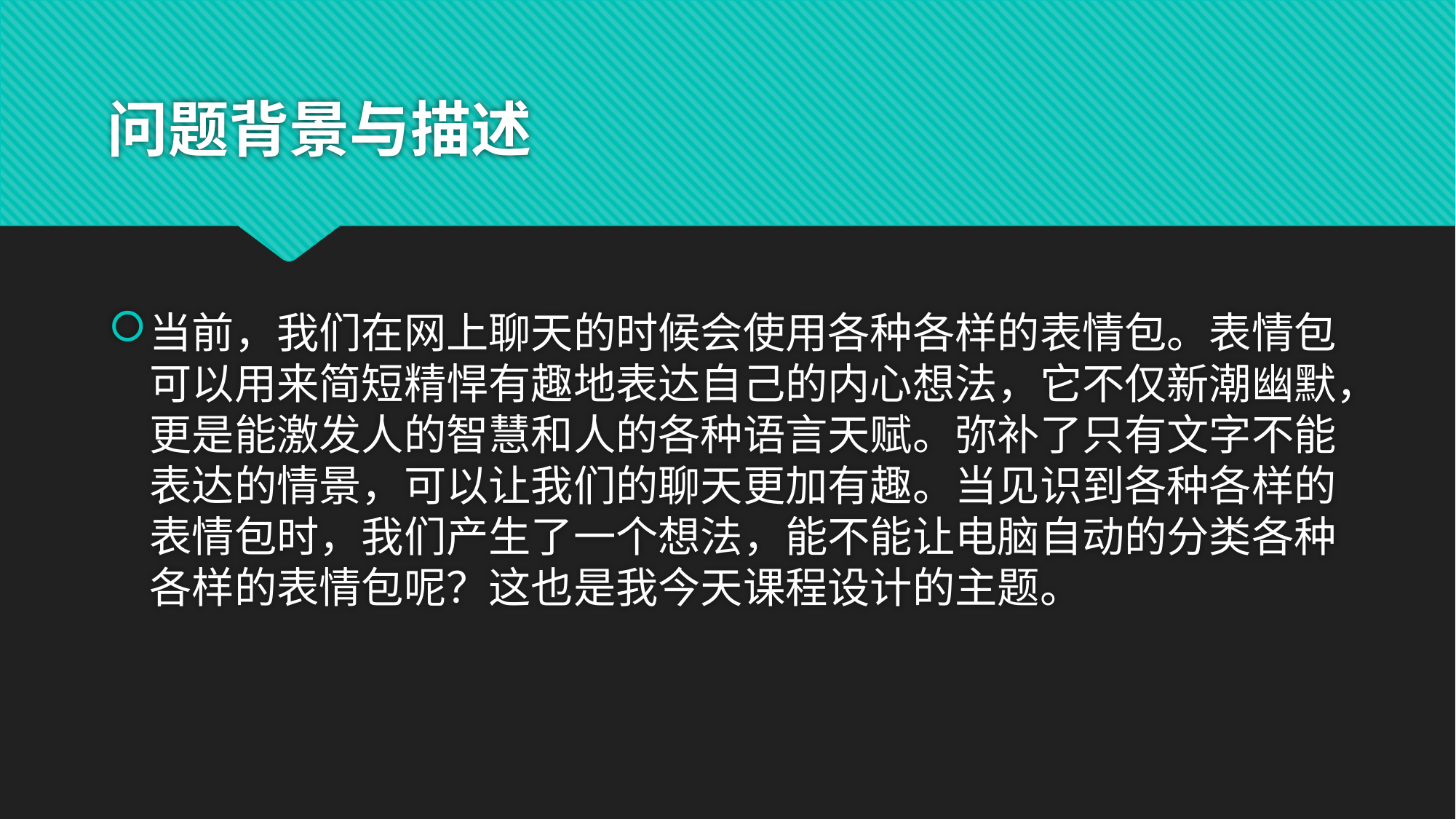

# 问题背景与描述
当前，我们在网上聊天的时候会使用各种各样的表情包。表情包可以用来简短精悍有趣地表达自己的内心想法，它不仅新潮幽默，更是能激发人的智慧和人的各种语言天赋。弥补了只有文字不能表达的情景，可以让我们的聊天更加有趣。当见识到各种各样的表情包时，我们产生了一个想法，能不能让电脑自动的分类各种各样的表情包呢？这也是我今天课程设计的主题。